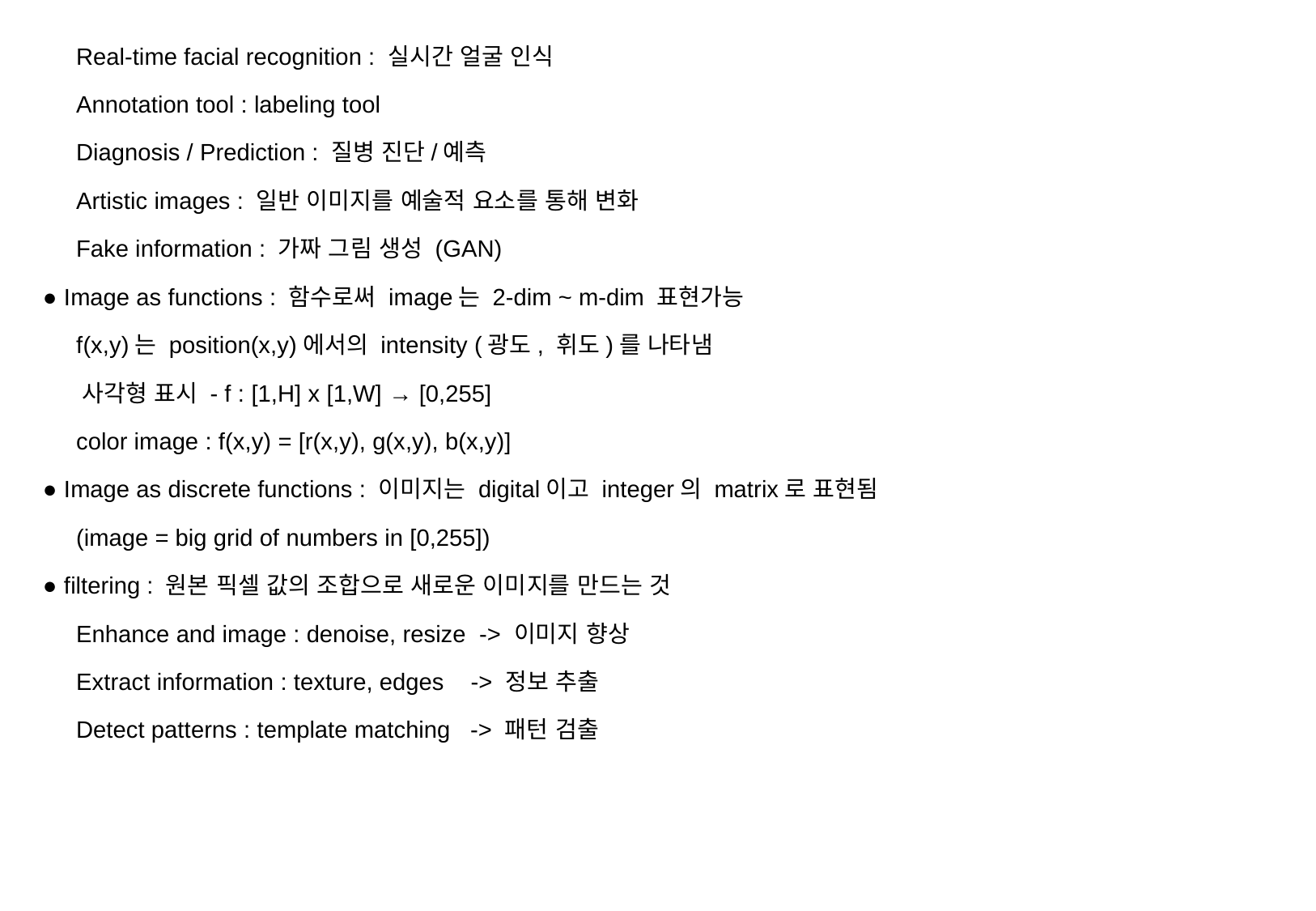

Real-time facial recognition : 실시간 얼굴 인식
     Annotation tool : labeling tool
     Diagnosis / Prediction : 질병 진단/예측
     Artistic images : 일반 이미지를 예술적 요소를 통해 변화
     Fake information : 가짜 그림 생성 (GAN)
● Image as functions : 함수로써 image는 2-dim ~ m-dim 표현가능
     f(x,y)는 position(x,y)에서의 intensity (광도, 휘도)를 나타냄
     사각형 표시 - f : [1,H] x [1,W] → [0,255]
     color image : f(x,y) = [r(x,y), g(x,y), b(x,y)]
● Image as discrete functions : 이미지는 digital이고 integer의 matrix로 표현됨
     (image = big grid of numbers in [0,255])
● filtering : 원본 픽셀 값의 조합으로 새로운 이미지를 만드는 것
     Enhance and image : denoise, resize  -> 이미지 향상
     Extract information : texture, edges    -> 정보 추출
     Detect patterns : template matching   -> 패턴 검출